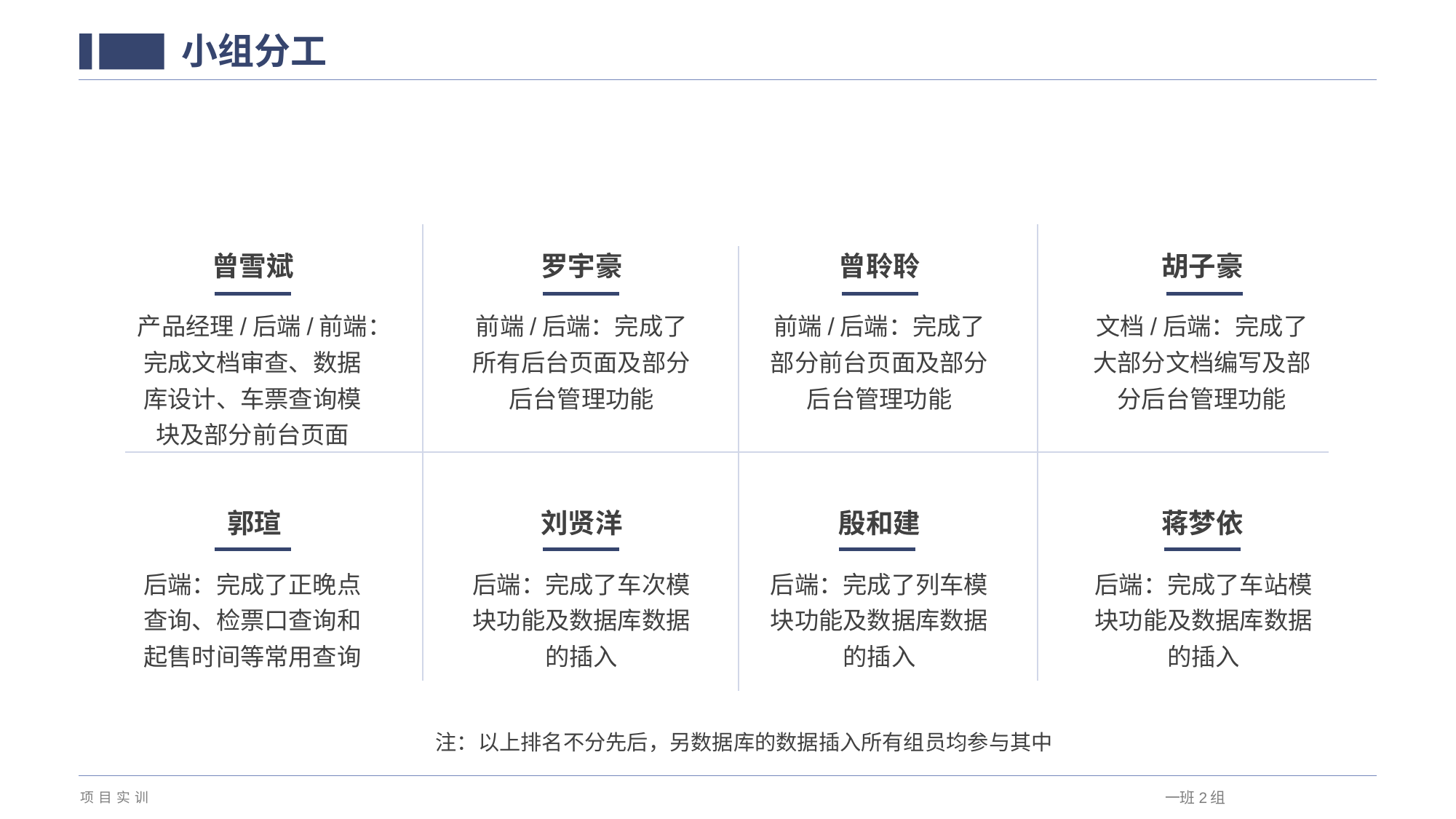

小组分工
曾雪斌
罗宇豪
曾聆聆
胡子豪
产品经理/后端/前端：完成文档审查、数据库设计、车票查询模块及部分前台页面
前端/后端：完成了所有后台页面及部分后台管理功能
前端/后端：完成了部分前台页面及部分后台管理功能
文档/后端：完成了大部分文档编写及部分后台管理功能
刘贤洋
殷和建
蒋梦依
郭瑄

后端：完成了正晚点查询、检票口查询和起售时间等常用查询
后端：完成了车次模块功能及数据库数据的插入
后端：完成了列车模块功能及数据库数据的插入
后端：完成了车站模块功能及数据库数据的插入
注：以上排名不分先后，另数据库的数据插入所有组员均参与其中